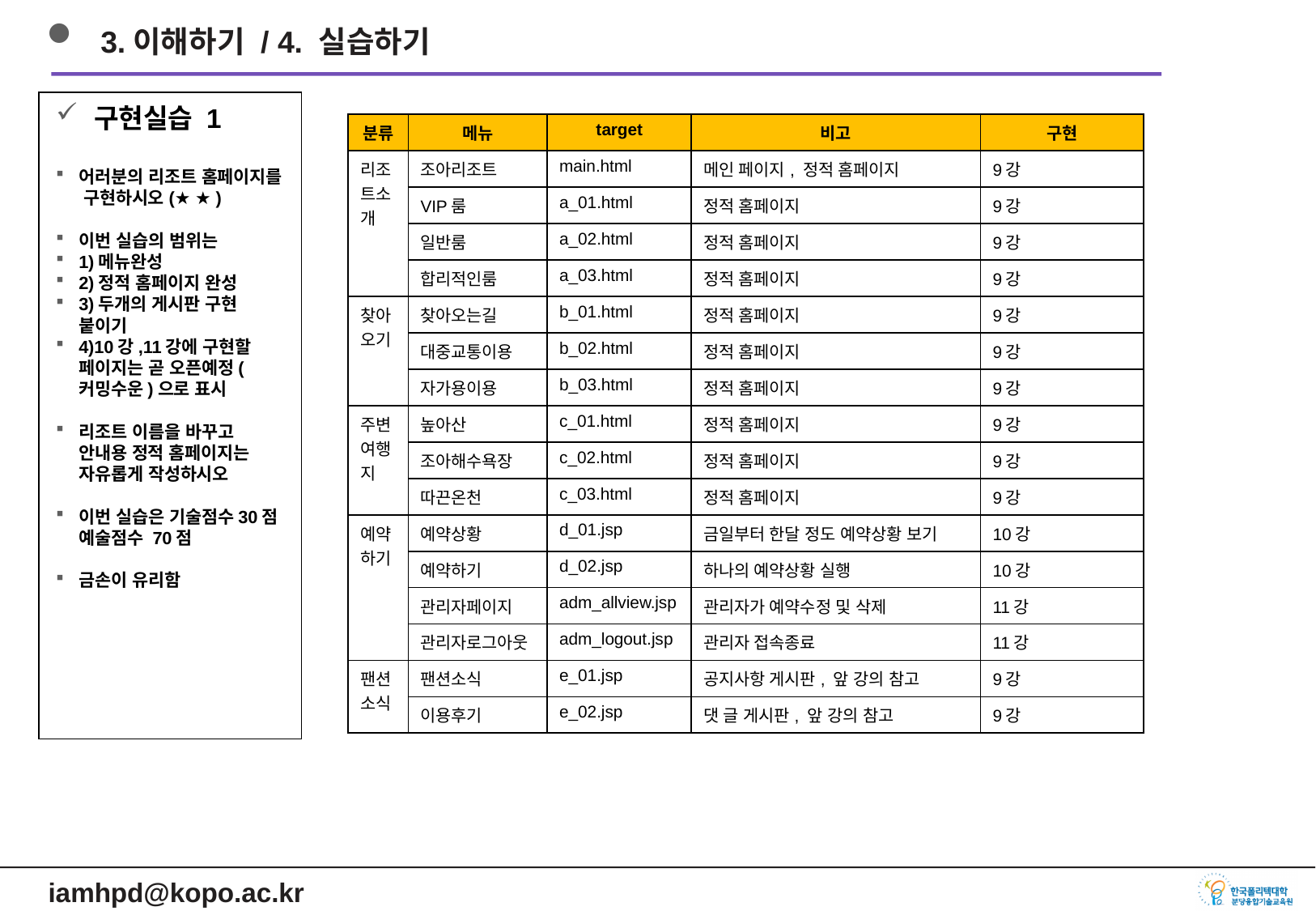

3.이해하기 / 4. 실습하기
구현실습 1

어러분의 리조트 홈페이지를  구현하시오(★ ★ )

이번 실습의 범위는
1)메뉴완성
2)정적 홈페이지 완성
3)두개의 게시판 구현 붙이기
4)10강,11강에 구현할 페이지는 곧 오픈예정(커밍수운)으로 표시

리조트 이름을 바꾸고 안내용 정적 홈페이지는 자유롭게 작성하시오

이번 실습은 기술점수30점 예술점수 70점

금손이 유리함
| 분류 | 메뉴 | target | 비고 | 구현 |
| --- | --- | --- | --- | --- |
| 리조트소개 | 조아리조트 | main.html | 메인 페이지, 정적 홈페이지 | 9강 |
|  | VIP룸 | a\_01.html | 정적 홈페이지 | 9강 |
|  | 일반룸 | a\_02.html | 정적 홈페이지 | 9강 |
|  | 합리적인룸 | a\_03.html | 정적 홈페이지 | 9강 |
| 찾아 오기 | 찾아오는길 | b\_01.html | 정적 홈페이지 | 9강 |
|  | 대중교통이용 | b\_02.html | 정적 홈페이지 | 9강 |
|  | 자가용이용 | b\_03.html | 정적 홈페이지 | 9강 |
| 주변 여행지 | 높아산 | c\_01.html | 정적 홈페이지 | 9강 |
|  | 조아해수욕장 | c\_02.html | 정적 홈페이지 | 9강 |
|  | 따끈온천 | c\_03.html | 정적 홈페이지 | 9강 |
| 예약 하기 | 예약상황 | d\_01.jsp | 금일부터 한달 정도 예약상황 보기 | 10강 |
|  | 예약하기 | d\_02.jsp | 하나의 예약상황 실행 | 10강 |
|  | 관리자페이지 | adm\_allview.jsp | 관리자가 예약수정 및 삭제 | 11강 |
|  | 관리자로그아웃 | adm\_logout.jsp | 관리자 접속종료 | 11강 |
| 팬션 소식 | 팬션소식 | e\_01.jsp | 공지사항 게시판, 앞 강의 참고 | 9강 |
|  | 이용후기 | e\_02.jsp | 댓 글 게시판, 앞 강의 참고 | 9강 |